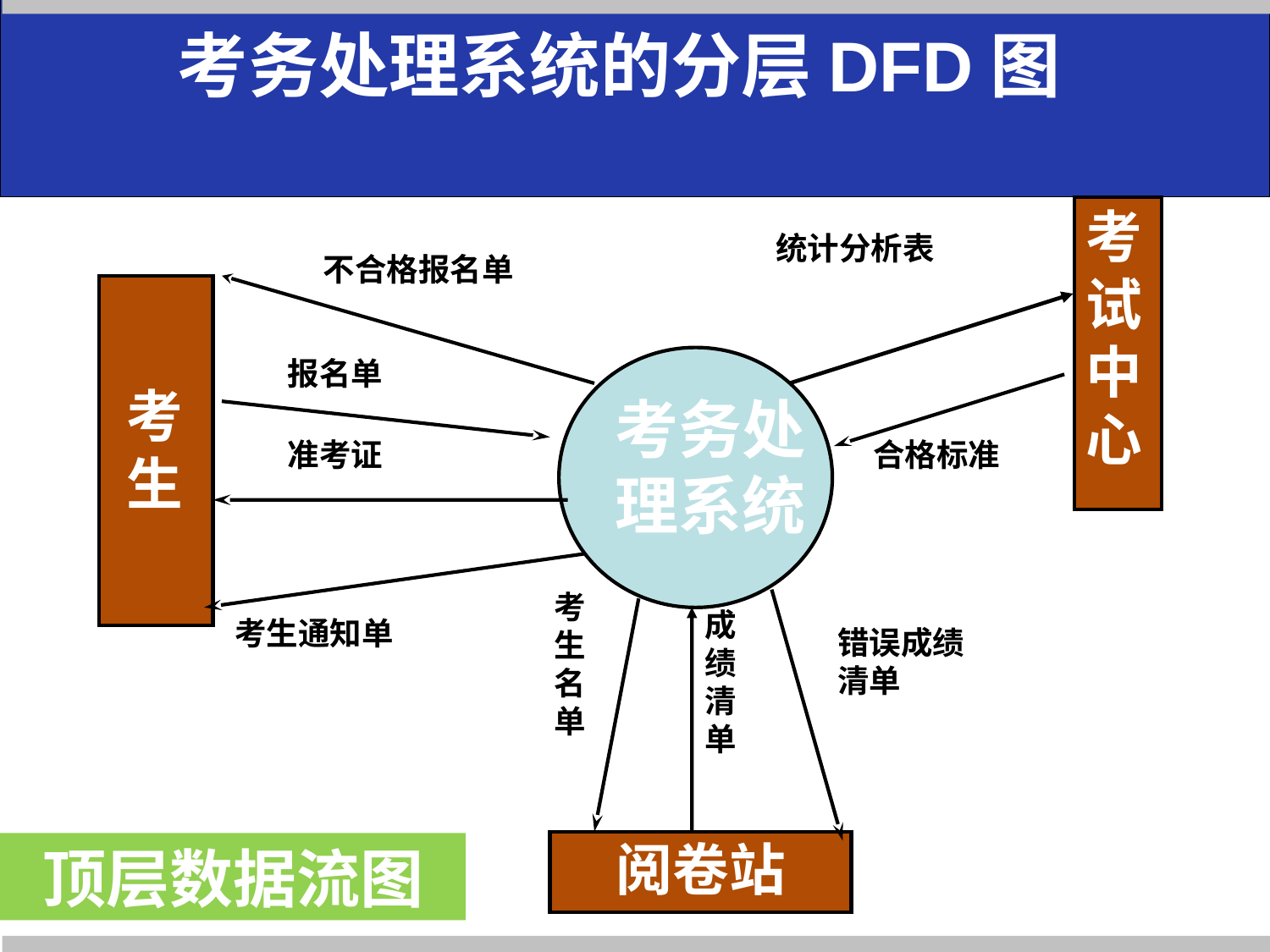

考务处理系统的分层DFD图
考
试
中
心
统计分析表
不合格报名单

报名单

考
生

考务处
理系统

准考证
合格标准

考生名
单

成
绩
清
单
考生通知单
错误成绩
清单
阅卷站

# 顶层数据流图